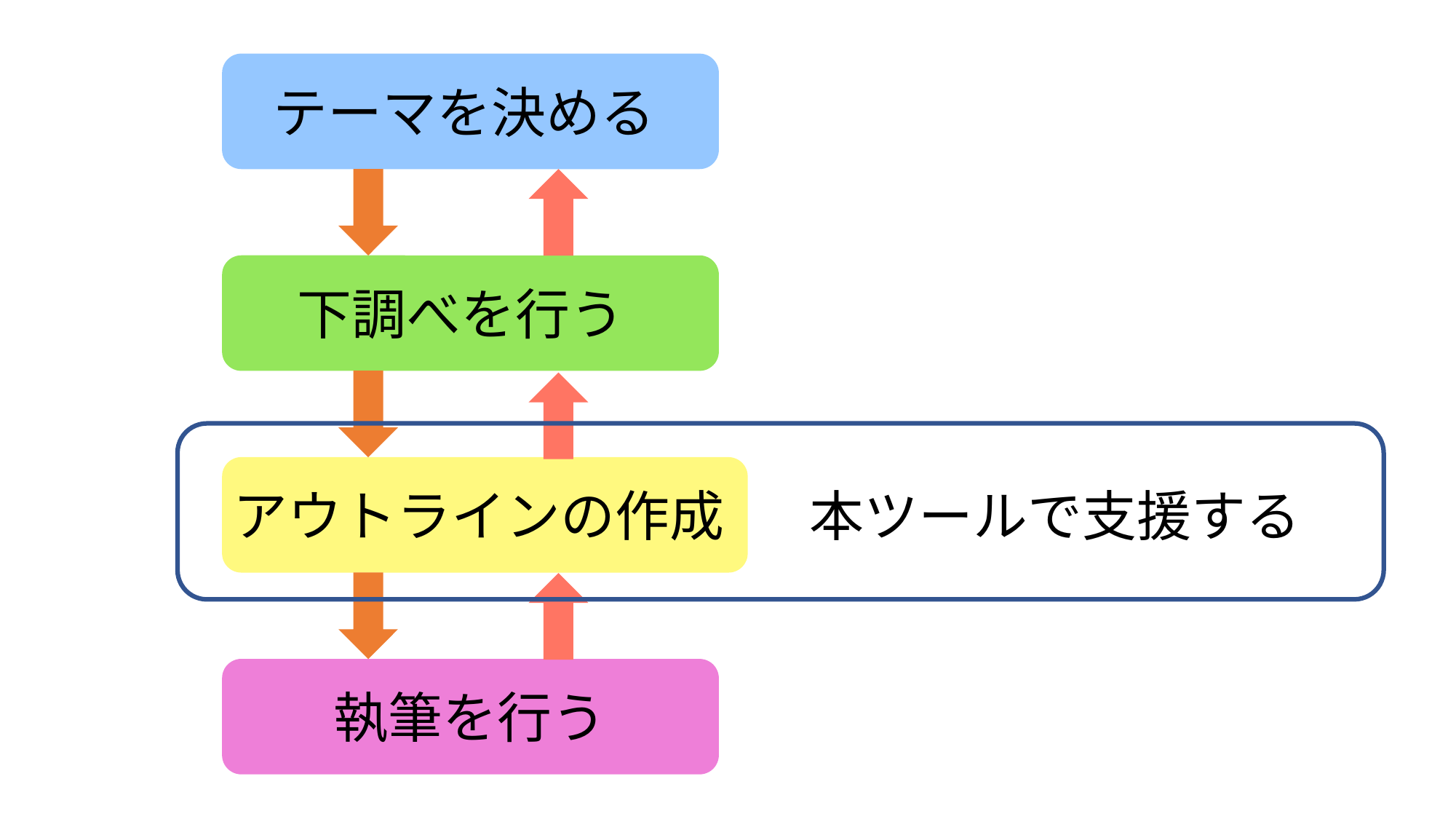

テーマを決める

下調べを行う

アウトラインの作成
本ツールで支援する

執筆を行う